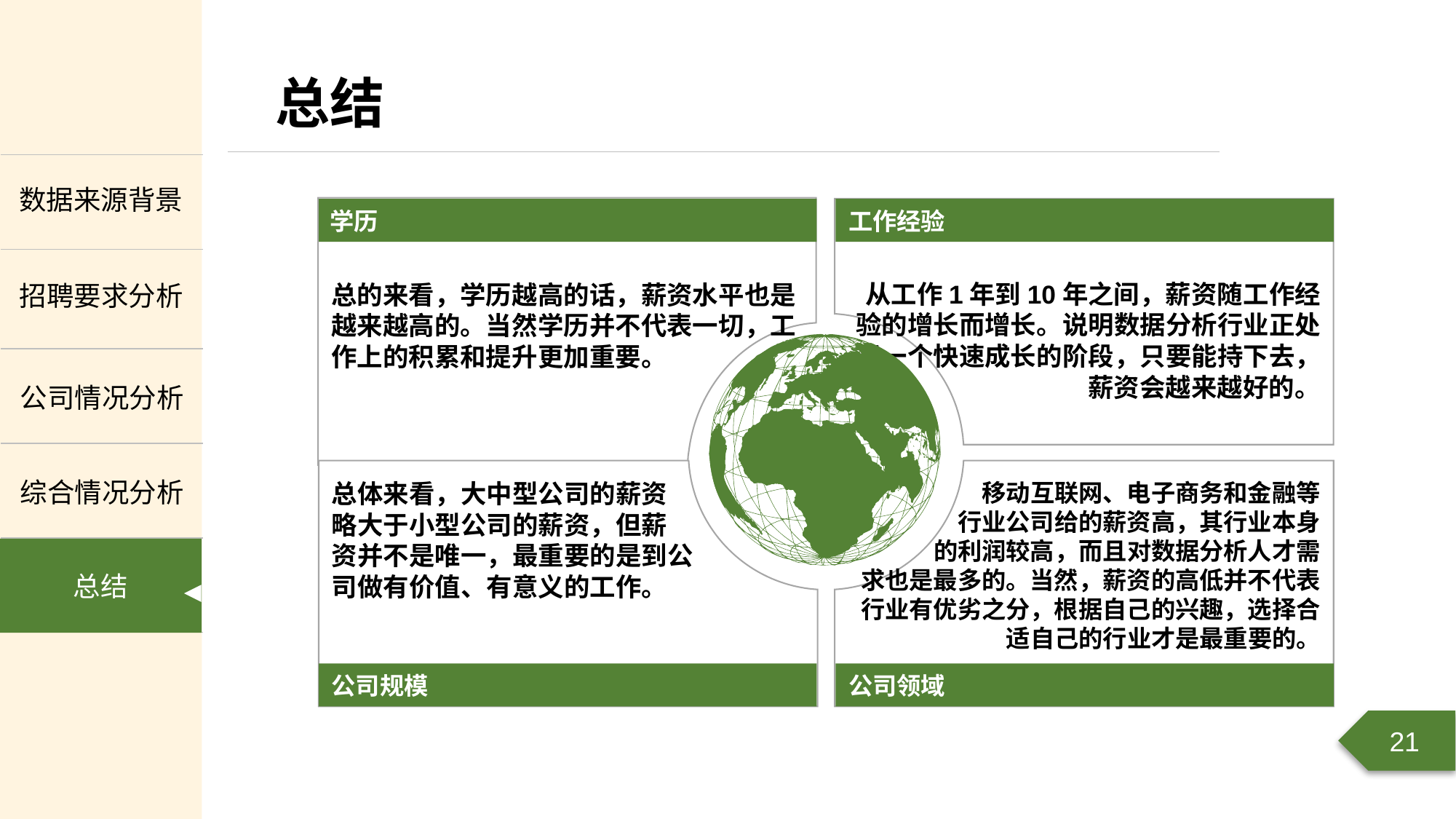

总的来看，学历越高的话，薪资水平也是越来越高的。当然学历并不代表一切，工作上的积累和提升更加重要。

从工作1年到10年之间，薪资随工作经验的增长而增长。说明数据分析行业正处于一个快速成长的阶段，只要能持下去，
薪资会越来越好的。

学历
工作经验

总体来看，大中型公司的薪资
略大于小型公司的薪资，但薪
资并不是唯一，最重要的是到公
司做有价值、有意义的工作。
移动互联网、电子商务和金融等
行业公司给的薪资高，其行业本身
的利润较高，而且对数据分析人才需
求也是最多的。当然，薪资的高低并不代表行业有优劣之分，根据自己的兴趣，选择合适自己的行业才是最重要的。

公司规模
公司领域